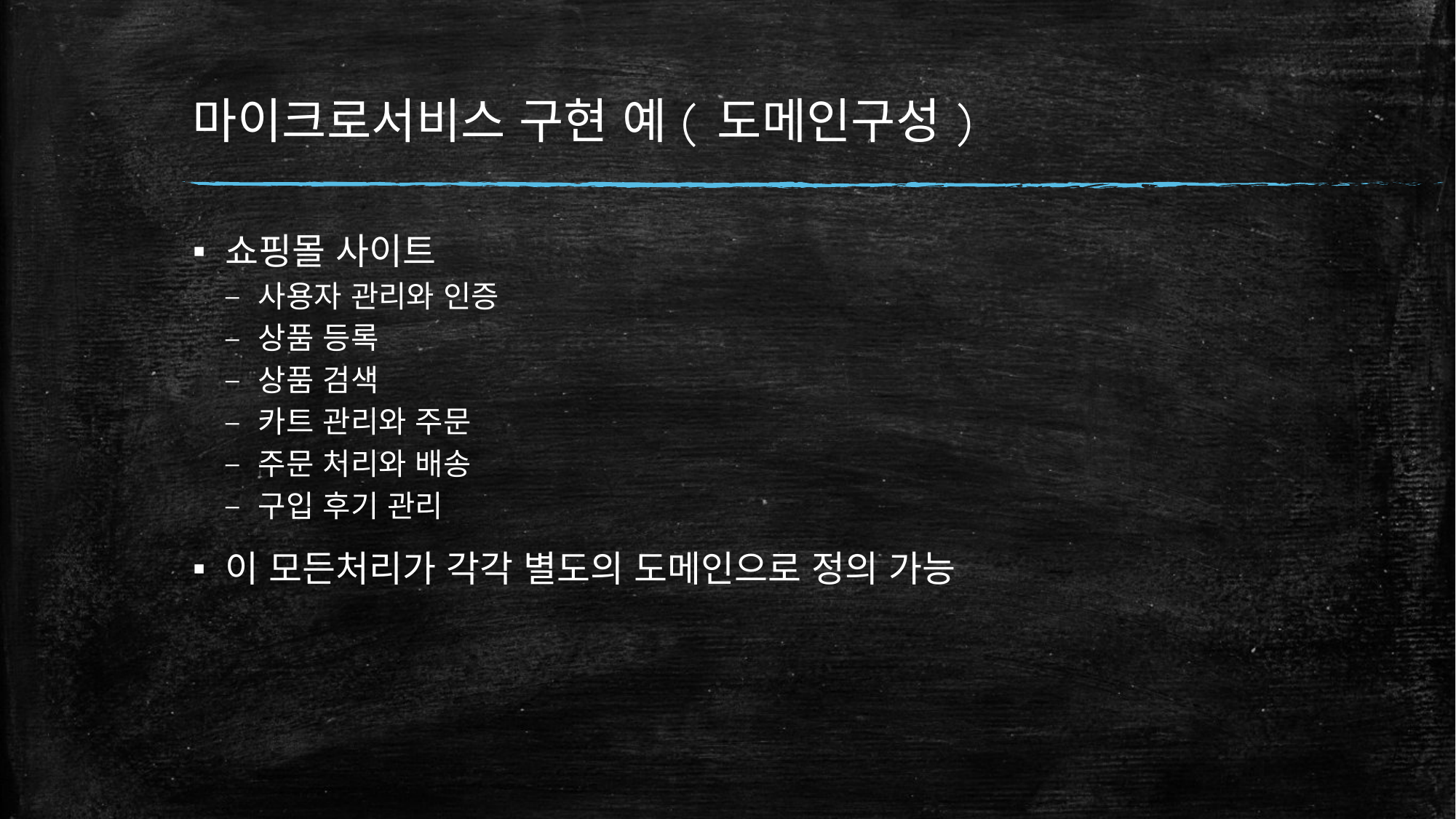

# 마이크로서비스 구현 예(도메인구성)
쇼핑몰 사이트
사용자 관리와 인증
상품 등록
상품 검색
카트 관리와 주문
주문 처리와 배송
구입 후기 관리
이 모든처리가 각각 별도의 도메인으로 정의 가능